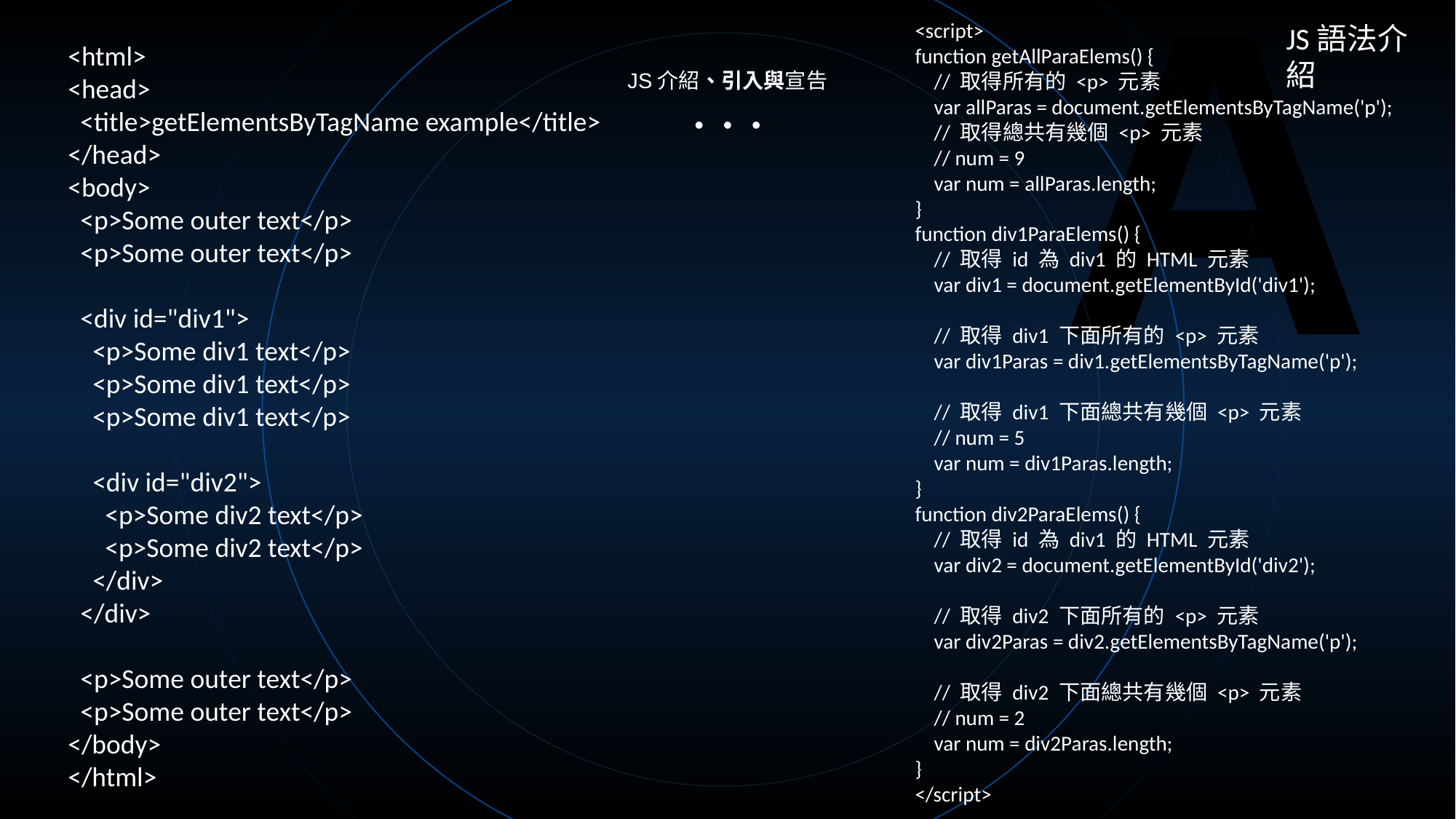

A

<script>
function getAllParaElems() {
    // 取得所有的 <p> 元素
    var allParas = document.getElementsByTagName('p');
    // 取得總共有幾個 <p> 元素
    // num = 9
    var num = allParas.length;
}
function div1ParaElems() {
    // 取得 id 為 div1 的 HTML 元素
    var div1 = document.getElementById('div1');

    // 取得 div1 下面所有的 <p> 元素
    var div1Paras = div1.getElementsByTagName('p');

    // 取得 div1 下面總共有幾個 <p> 元素
    // num = 5
    var num = div1Paras.length;
}
function div2ParaElems() {
    // 取得 id 為 div1 的 HTML 元素
    var div2 = document.getElementById('div2');

    // 取得 div2 下面所有的 <p> 元素
    var div2Paras = div2.getElementsByTagName('p');

    // 取得 div2 下面總共有幾個 <p> 元素
    // num = 2
    var num = div2Paras.length;
}
</script>
JS語法介紹
<html>
<head>
  <title>getElementsByTagName example</title>
</head>
<body>
  <p>Some outer text</p>
  <p>Some outer text</p>

  <div id="div1">
    <p>Some div1 text</p>
    <p>Some div1 text</p>
    <p>Some div1 text</p>

    <div id="div2">
      <p>Some div2 text</p>
      <p>Some div2 text</p>
    </div>
  </div>

  <p>Some outer text</p>
  <p>Some outer text</p>
</body>
</html>

JS介紹、引入與宣告